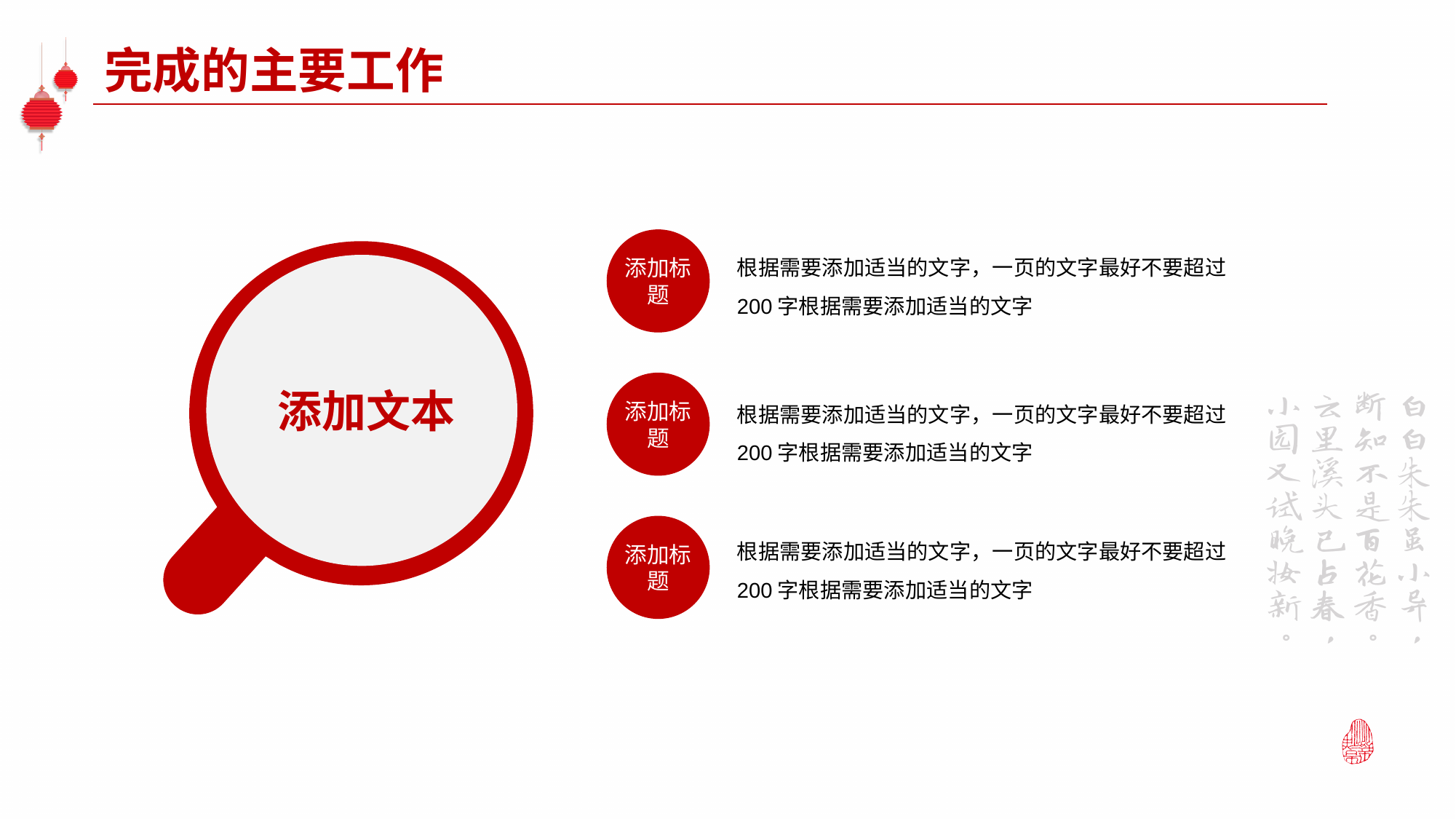

完成的主要工作
根据需要添加适当的文字，一页的文字最好不要超过200字根据需要添加适当的文字

添加标题
根据需要添加适当的文字，一页的文字最好不要超过200字根据需要添加适当的文字
添加标题
添加文本
根据需要添加适当的文字，一页的文字最好不要超过200字根据需要添加适当的文字
添加标题